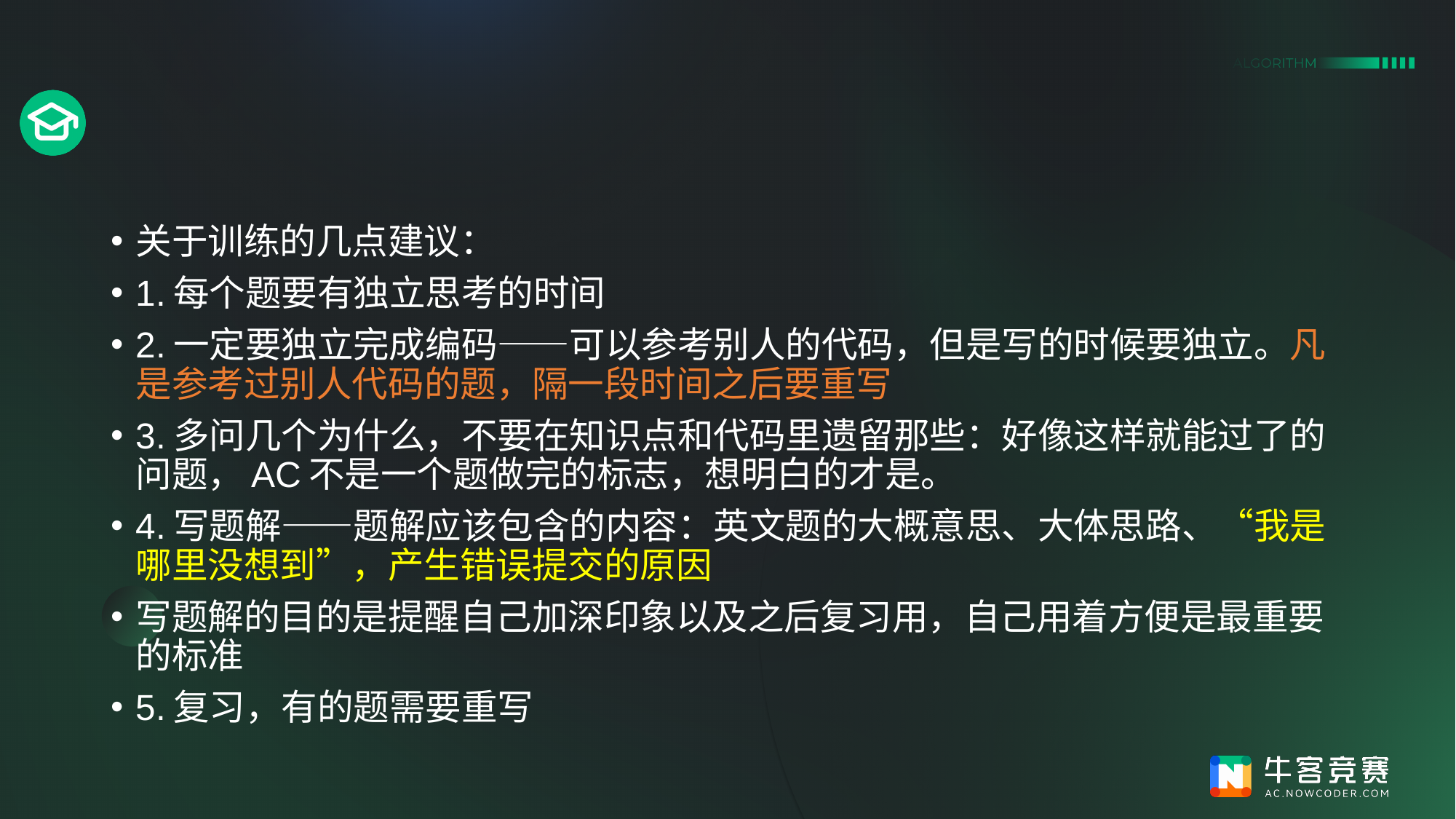

#
关于训练的几点建议：
1.每个题要有独立思考的时间
2.一定要独立完成编码——可以参考别人的代码，但是写的时候要独立。凡是参考过别人代码的题，隔一段时间之后要重写
3.多问几个为什么，不要在知识点和代码里遗留那些：好像这样就能过了的问题，AC不是一个题做完的标志，想明白的才是。
4.写题解——题解应该包含的内容：英文题的大概意思、大体思路、“我是哪里没想到”，产生错误提交的原因
写题解的目的是提醒自己加深印象以及之后复习用，自己用着方便是最重要的标准
5.复习，有的题需要重写